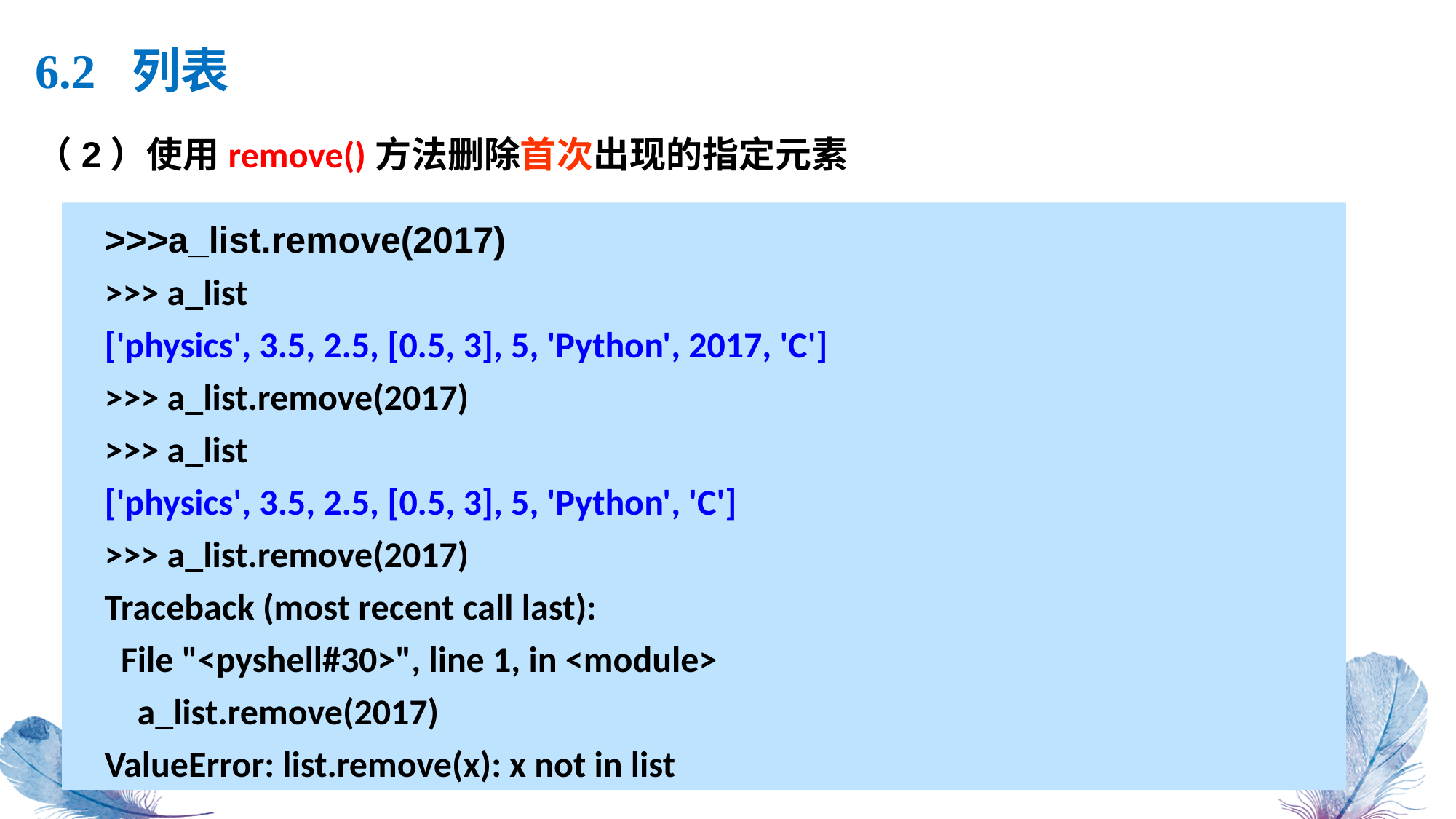

6.2  列表
（2）使用remove()方法删除首次出现的指定元素
>>>a_list.remove(2017)
>>> a_list
['physics', 3.5, 2.5, [0.5, 3], 5, 'Python', 2017, 'C']
>>> a_list.remove(2017)
>>> a_list
['physics', 3.5, 2.5, [0.5, 3], 5, 'Python', 'C']
>>> a_list.remove(2017)
Traceback (most recent call last):
  File "<pyshell#30>", line 1, in <module>
    a_list.remove(2017)
ValueError: list.remove(x): x not in list